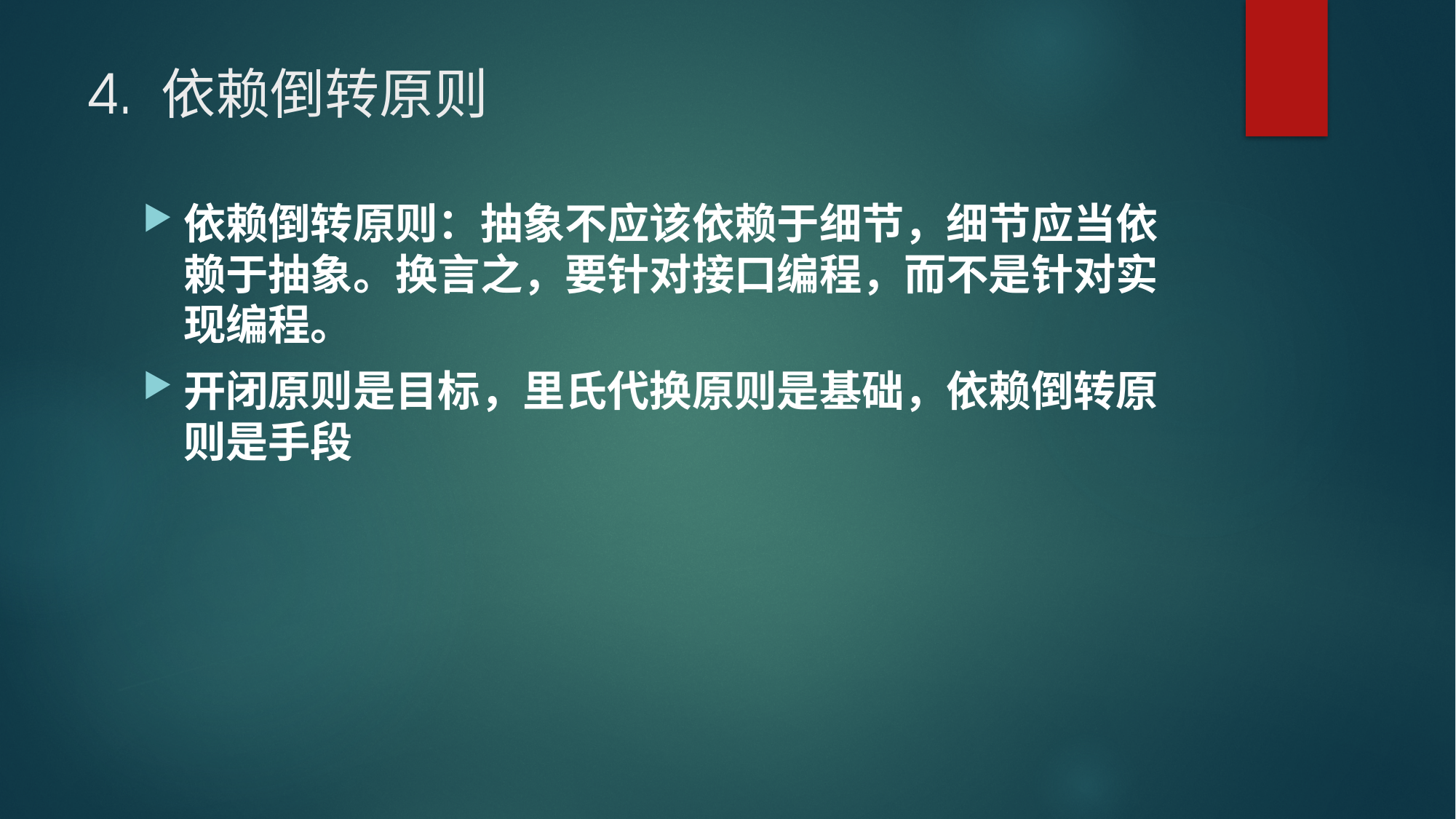

# 4. 依赖倒转原则
依赖倒转原则：抽象不应该依赖于细节，细节应当依赖于抽象。换言之，要针对接口编程，而不是针对实现编程。
开闭原则是目标，里氏代换原则是基础，依赖倒转原则是手段